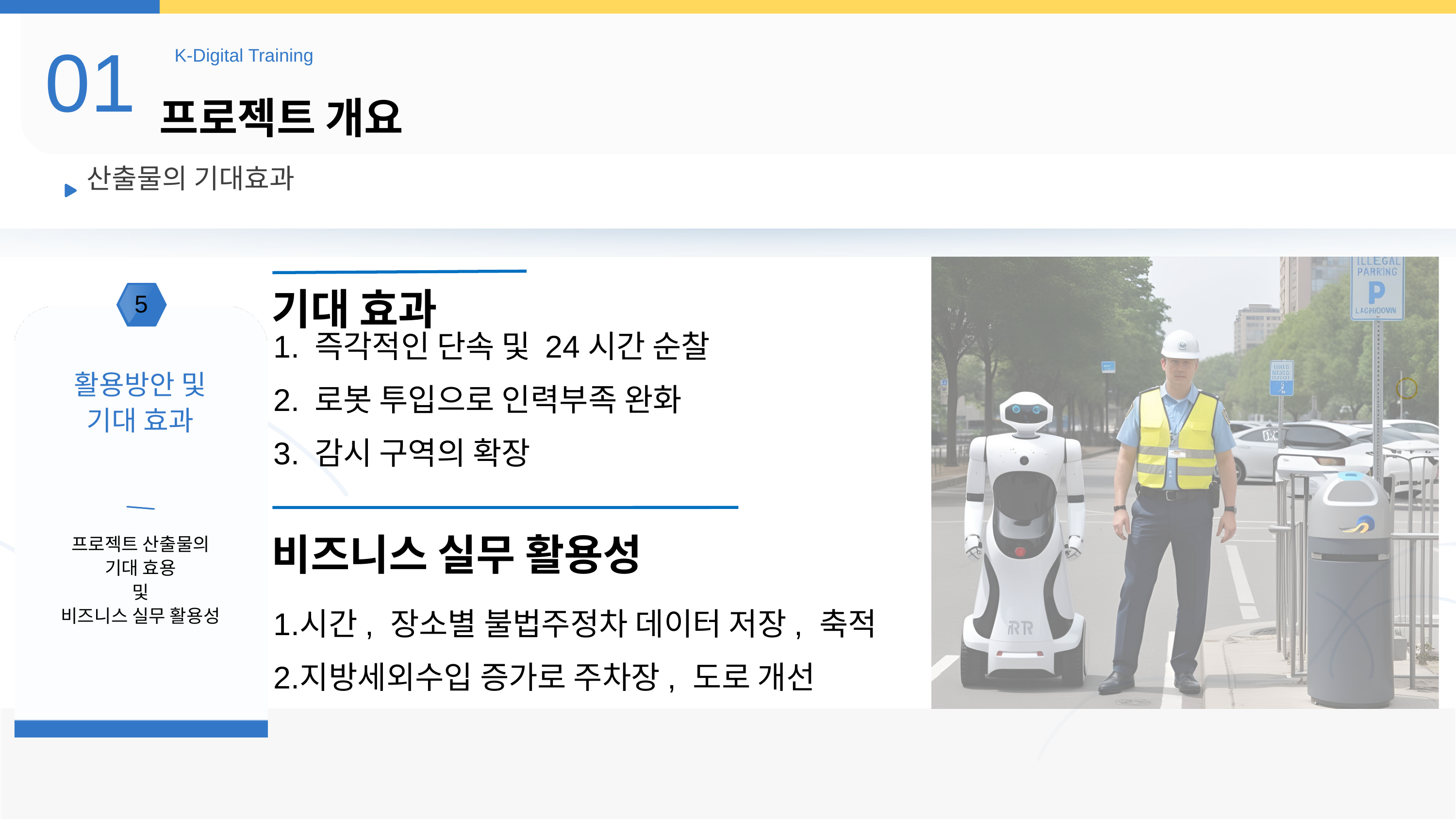

01

K-Digital Training
프로젝트 개요

산출물의 기대효과

 즉각적인 단속 및 24시간 순찰
 로봇 투입으로 인력부족 완화
 감시 구역의 확장

기대 효과

5

활용방안 및
기대 효과

비즈니스 실무 활용성

프로젝트 산출물의
기대 효용
및
비즈니스 실무 활용성

시간, 장소별 불법주정차 데이터 저장, 축적
지방세외수입 증가로 주차장, 도로 개선